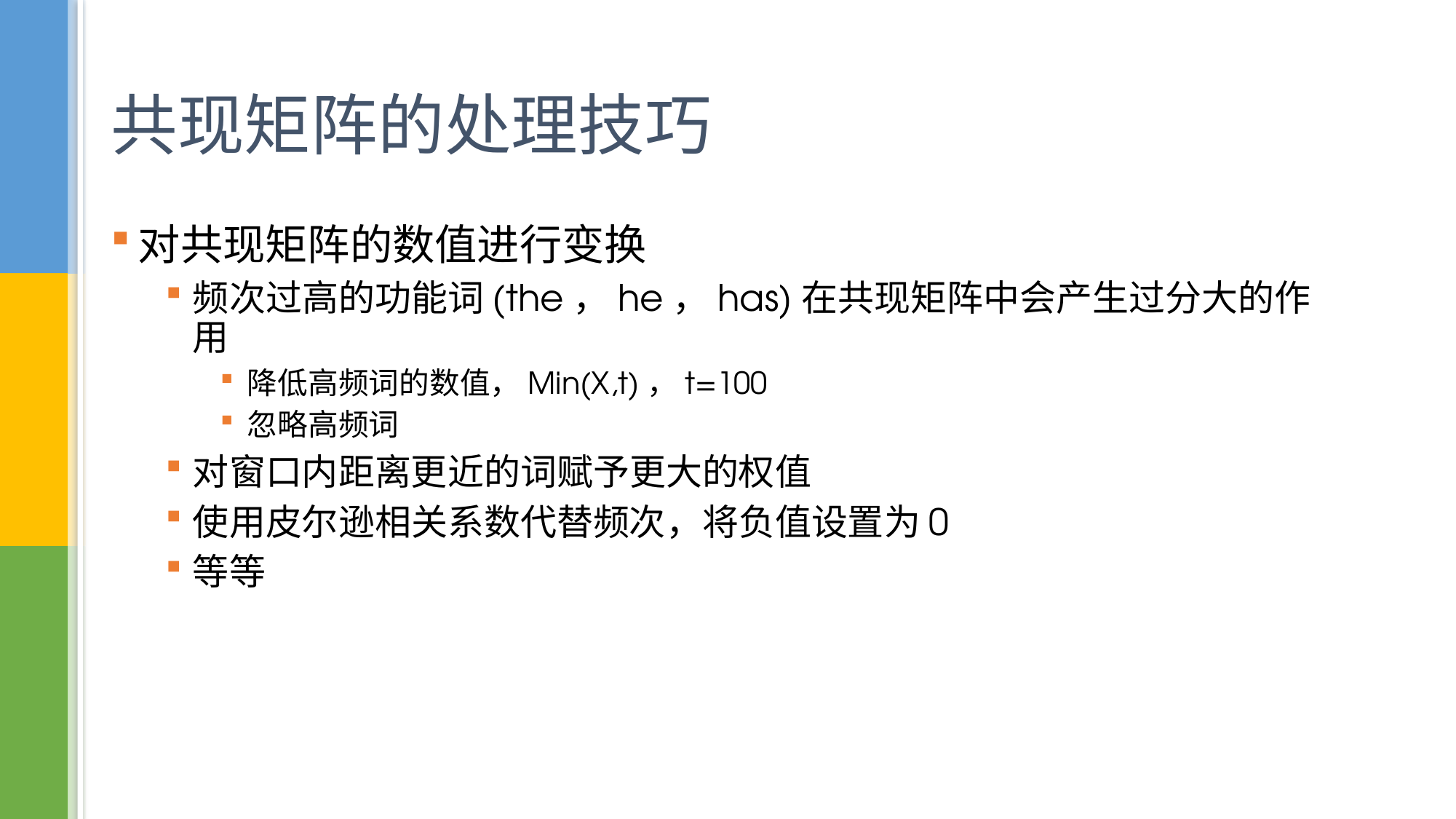

# 共现矩阵的处理技巧
对共现矩阵的数值进行变换
频次过高的功能词(the，he，has)在共现矩阵中会产生过分大的作用
降低高频词的数值，Min(X,t)，t=100
忽略高频词
对窗口内距离更近的词赋予更大的权值
使用皮尔逊相关系数代替频次，将负值设置为0
等等